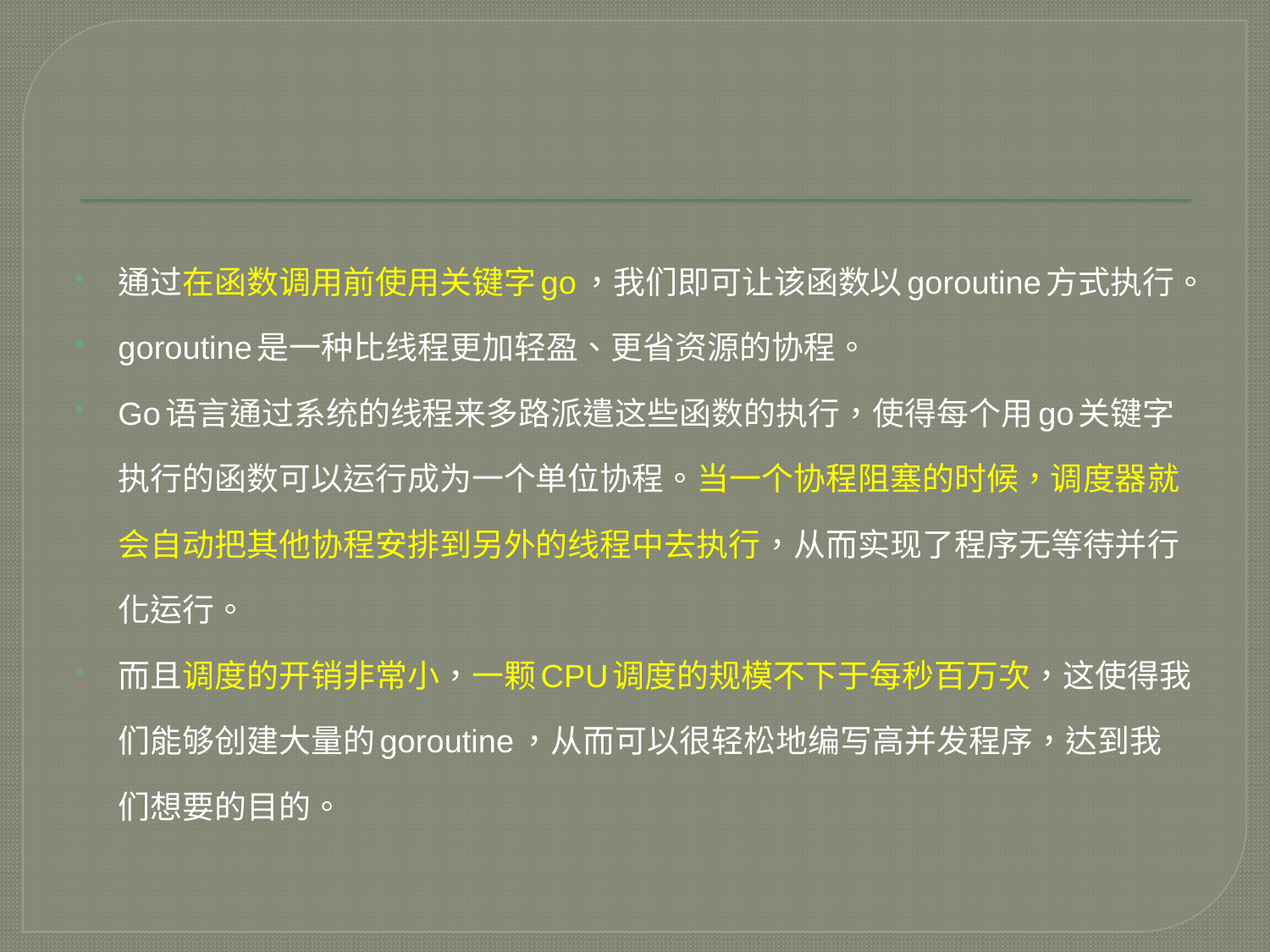

#
通过在函数调用前使用关键字go，我们即可让该函数以goroutine方式执行。
goroutine是一种比线程更加轻盈、更省资源的协程。
Go语言通过系统的线程来多路派遣这些函数的执行，使得每个用go关键字执行的函数可以运行成为一个单位协程。当一个协程阻塞的时候，调度器就会自动把其他协程安排到另外的线程中去执行，从而实现了程序无等待并行化运行。
而且调度的开销非常小，一颗CPU调度的规模不下于每秒百万次，这使得我们能够创建大量的goroutine，从而可以很轻松地编写高并发程序，达到我们想要的目的。